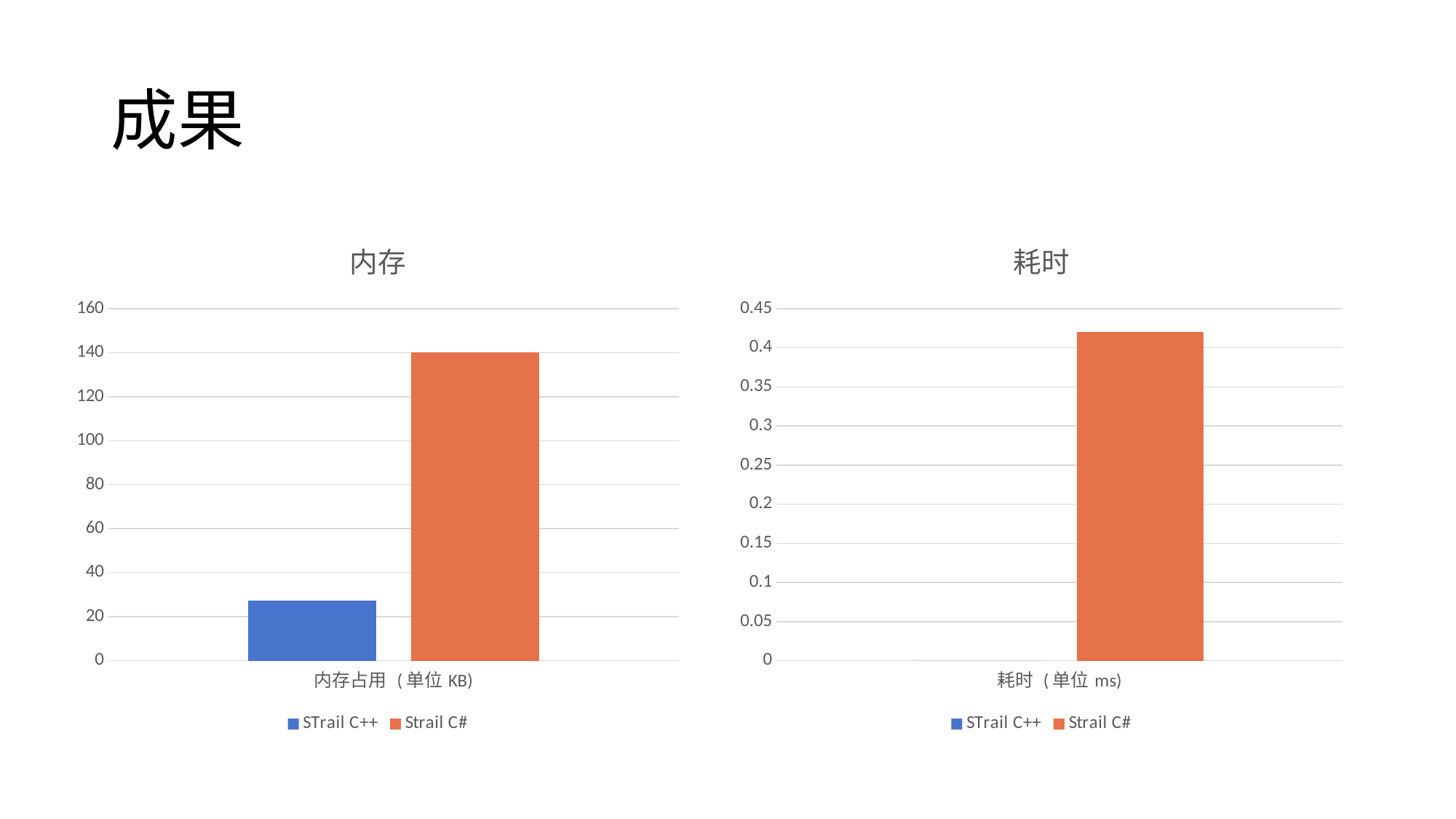

# 成果

### Chart: 内存

| Category | STrail C++ | Strail C# |
|---|---|---|
| 内存占用 (单位KB) | 27.4 | 140.0 |

### Chart: 耗时

| Category | STrail C++ | Strail C# |
|---|---|---|
| 耗时 (单位ms) | 0.0 | 0.42 |